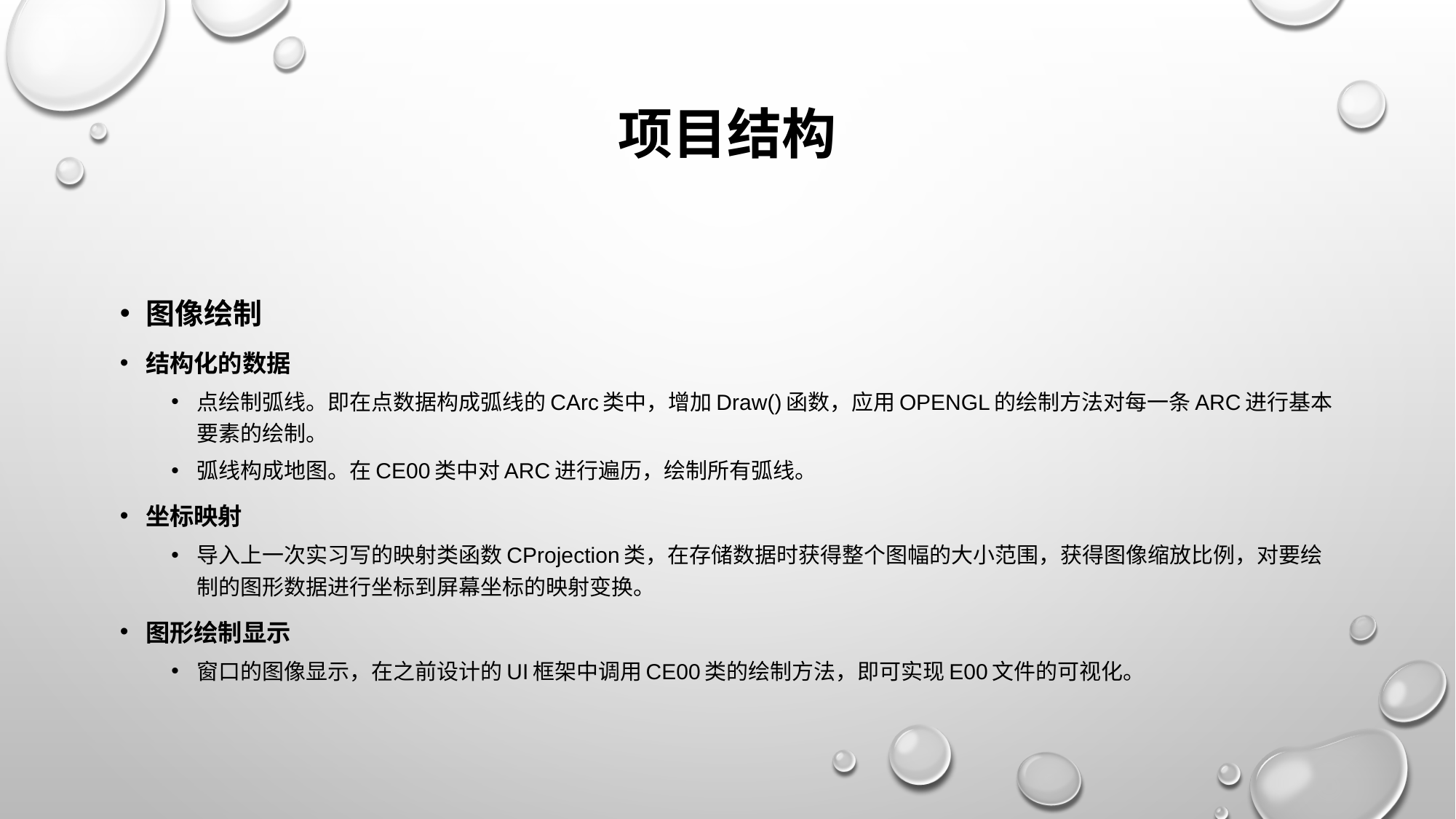

# 项目结构
图像绘制
结构化的数据
点绘制弧线。即在点数据构成弧线的CArc类中，增加Draw()函数，应用OpenGL的绘制方法对每一条Arc进行基本要素的绘制。
弧线构成地图。在CE00类中对Arc进行遍历，绘制所有弧线。
坐标映射
导入上一次实习写的映射类函数CProjection类，在存储数据时获得整个图幅的大小范围，获得图像缩放比例，对要绘制的图形数据进行坐标到屏幕坐标的映射变换。
图形绘制显示
窗口的图像显示，在之前设计的UI框架中调用CE00类的绘制方法，即可实现E00文件的可视化。